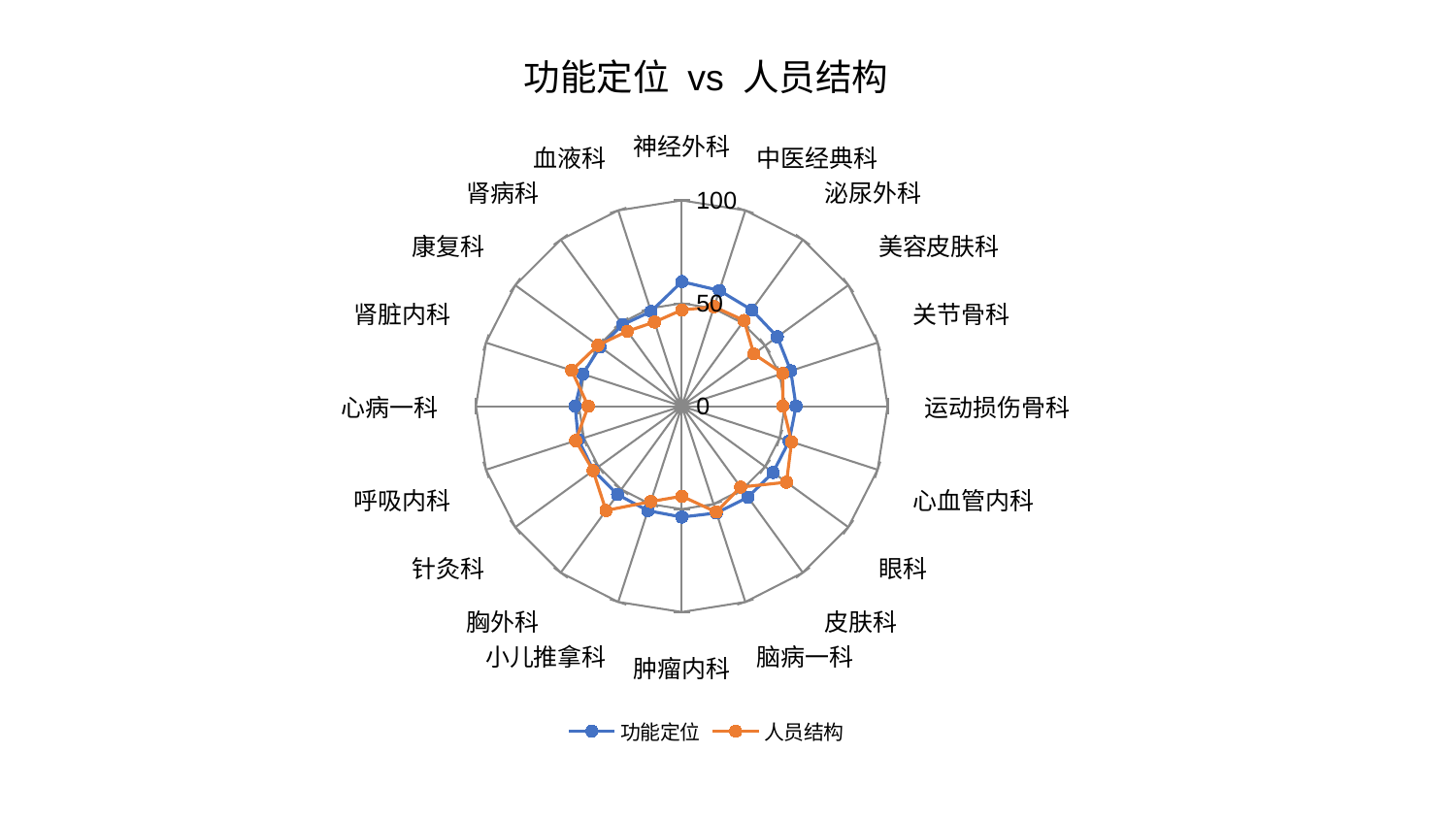

### Chart: 功能定位 vs 人员结构

| Category | 功能定位 | 人员结构 |
|---|---|---|
| 神经外科 | 60.52238241390778 | 46.75489548224131 |
| 中医经典科 | 59.121112760223596 | 50.80267975981839 |
| 泌尿外科 | 57.82745949716887 | 51.489281861305436 |
| 美容皮肤科 | 57.359214349920336 | 43.22997047802819 |
| 关节骨科 | 55.653333851298044 | 51.548774637261694 |
| 运动损伤骨科 | 55.49157860727793 | 49.12749197619672 |
| 心血管内科 | 54.85110603056955 | 56.064903133554466 |
| 眼科 | 54.80251319779134 | 62.88630419692808 |
| 皮肤科 | 54.64649610962565 | 48.59919791032237 |
| 脑病一科 | 54.58901829548582 | 54.07151410496815 |
| 肿瘤内科 | 53.869899166364014 | 43.74453716238774 |
| 小儿推拿科 | 53.38224895686325 | 48.72526241476911 |
| 胸外科 | 53.096721297940285 | 62.66157578134952 |
| 针灸科 | 53.037688703400896 | 53.2879037306742 |
| 呼吸内科 | 52.84931114560647 | 54.211917862500215 |
| 心病一科 | 51.792888636654524 | 45.45362838522545 |
| 肾脏内科 | 50.51799137981795 | 56.2457581778681 |
| 康复科 | 49.03907353057971 | 50.36358312006537 |
| 肾病科 | 48.91134598091021 | 45.01562308065663 |
| 血液科 | 48.4125259045306 | 42.98673531770843 |
33